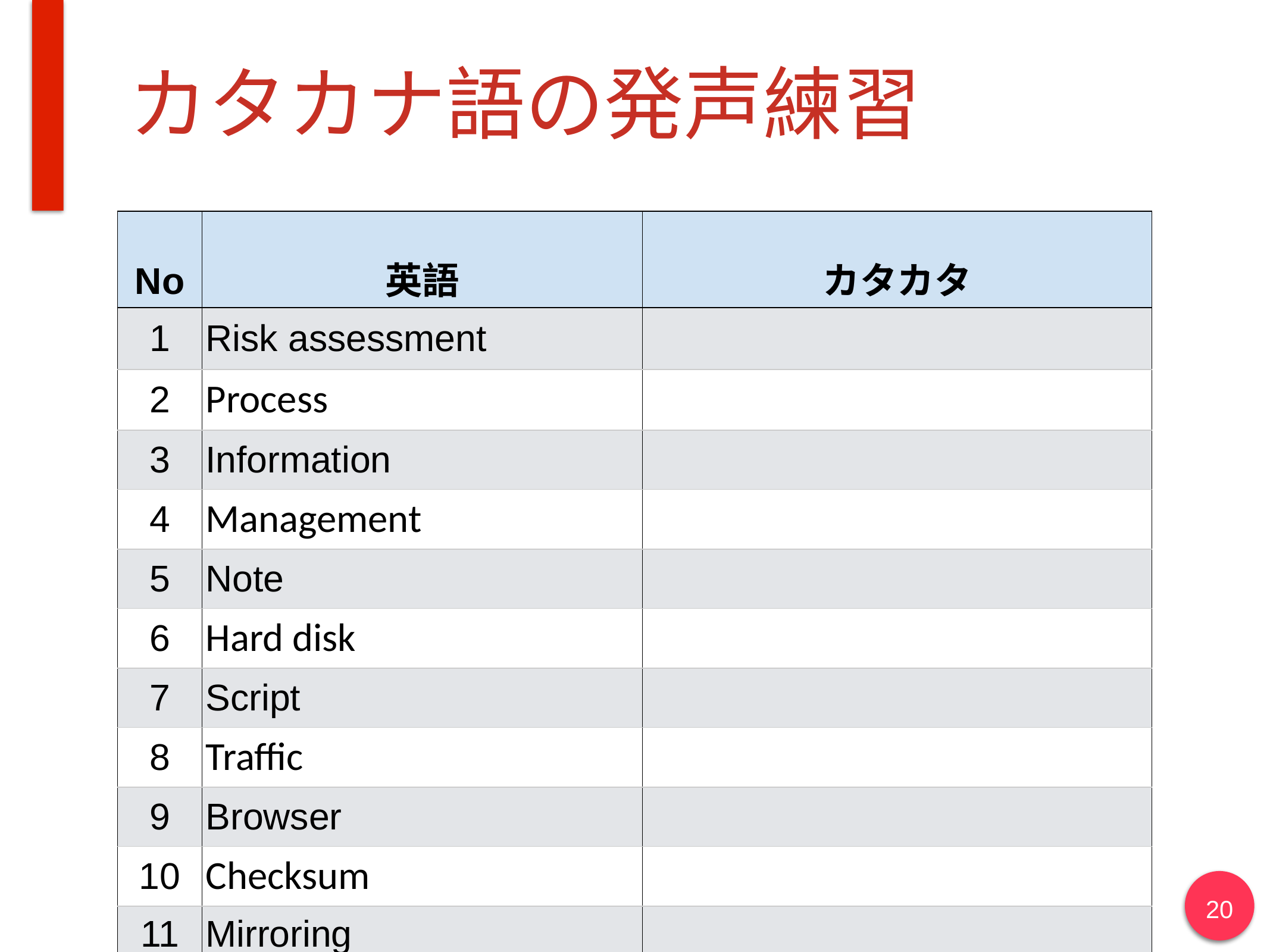

# カタカナ語の発声練習
| No | 英語 | カタカタ |
| --- | --- | --- |
| 1 | Risk assessment |  |
| 2 | Process |  |
| 3 | Information |  |
| 4 | Management |  |
| 5 | Note |  |
| 6 | Hard disk |  |
| 7 | Script |  |
| 8 | Traffic |  |
| 9 | Browser |  |
| 10 | Checksum |  |
| 11 | Mirroring |  |
20